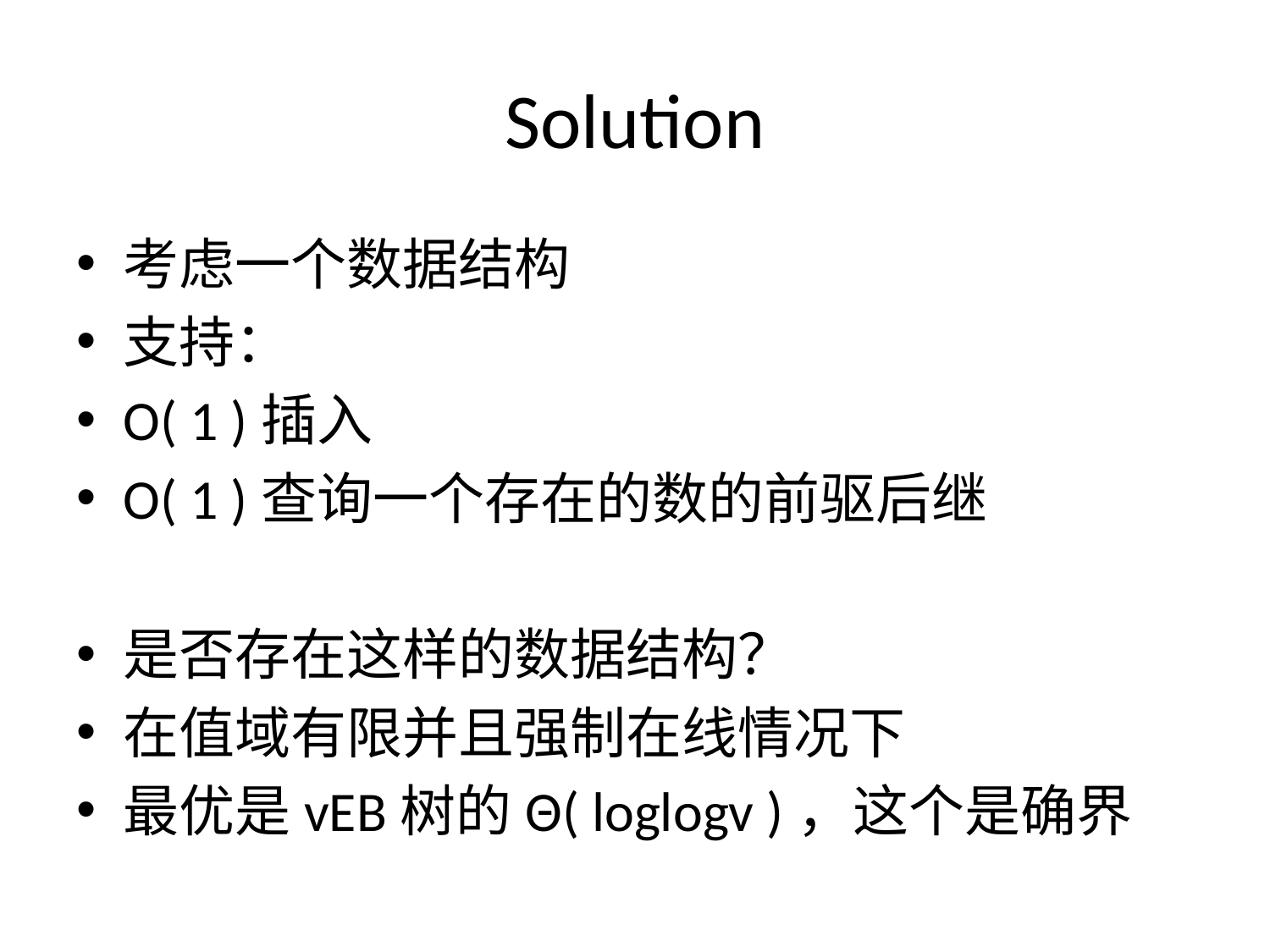

# Solution
考虑一个数据结构
支持：
O( 1 )插入
O( 1 )查询一个存在的数的前驱后继

是否存在这样的数据结构？
在值域有限并且强制在线情况下
最优是vEB树的Θ( loglogv )，这个是确界